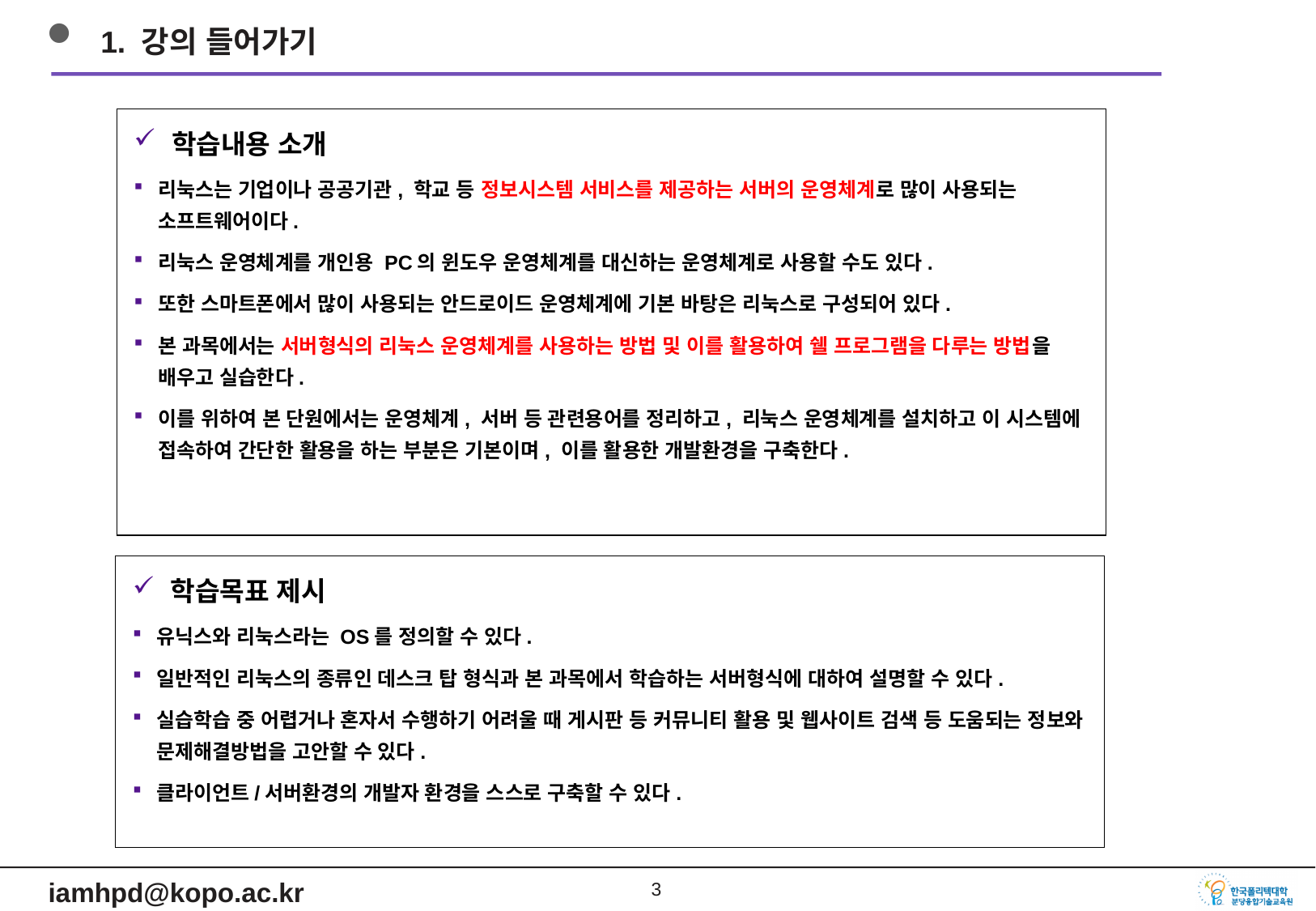

1. 강의 들어가기
학습내용 소개
리눅스는 기업이나 공공기관, 학교 등 정보시스템 서비스를 제공하는 서버의 운영체계로 많이 사용되는 소프트웨어이다.
리눅스 운영체계를 개인용 PC의 윈도우 운영체계를 대신하는 운영체계로 사용할 수도 있다.
또한 스마트폰에서 많이 사용되는 안드로이드 운영체계에 기본 바탕은 리눅스로 구성되어 있다.
본 과목에서는 서버형식의 리눅스 운영체계를 사용하는 방법 및 이를 활용하여 쉘 프로그램을 다루는 방법을 배우고 실습한다.
이를 위하여 본 단원에서는 운영체계, 서버 등 관련용어를 정리하고, 리눅스 운영체계를 설치하고 이 시스템에 접속하여 간단한 활용을 하는 부분은 기본이며, 이를 활용한 개발환경을 구축한다.
학습목표 제시
유닉스와 리눅스라는 OS를 정의할 수 있다.
일반적인 리눅스의 종류인 데스크 탑 형식과 본 과목에서 학습하는 서버형식에 대하여 설명할 수 있다.
실습학습 중 어렵거나 혼자서 수행하기 어려울 때 게시판 등 커뮤니티 활용 및 웹사이트 검색 등 도움되는 정보와 문제해결방법을 고안할 수 있다.
클라이언트/서버환경의 개발자 환경을 스스로 구축할 수 있다.
3